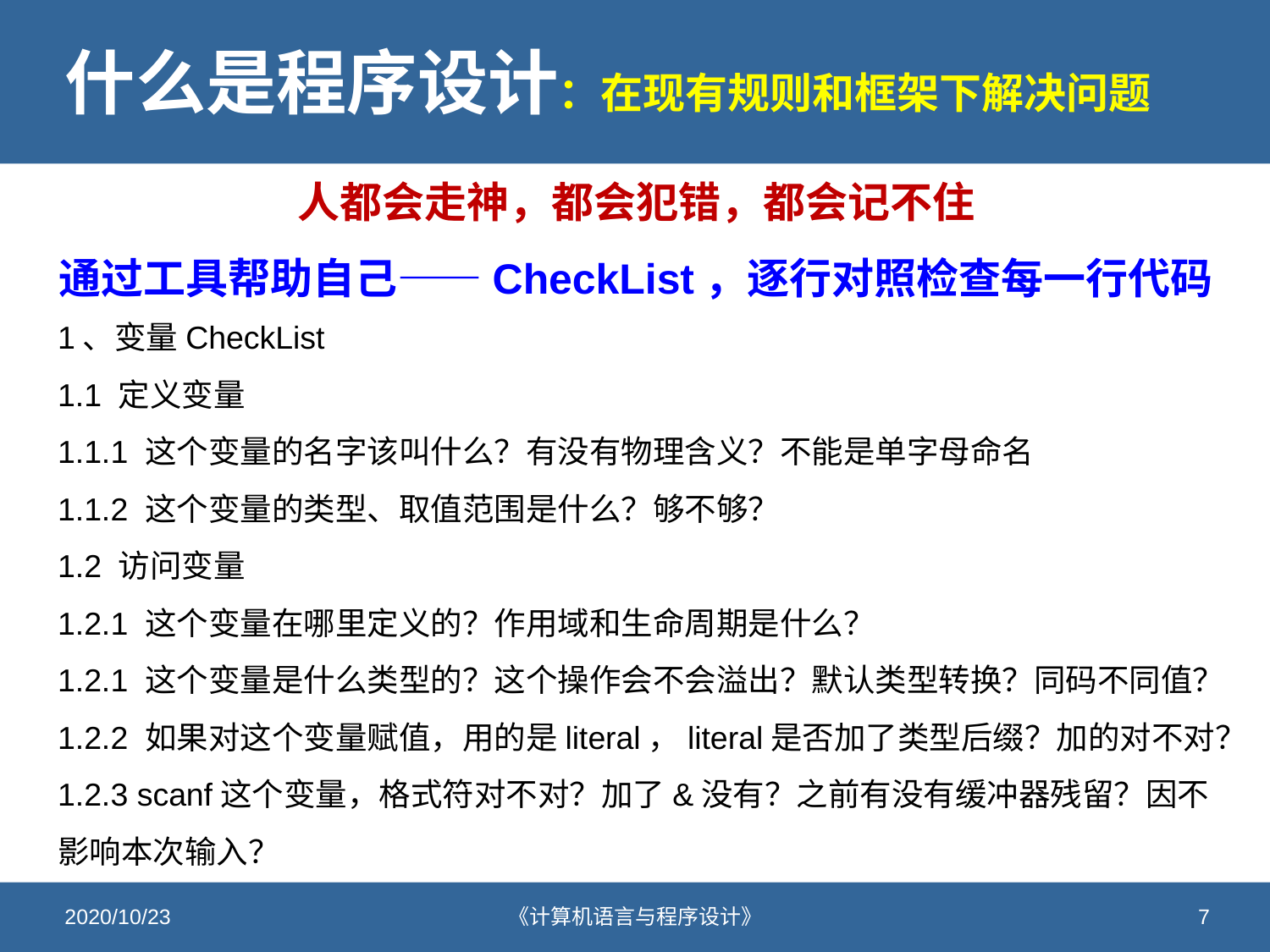

# 什么是程序设计：在现有规则和框架下解决问题
人都会走神，都会犯错，都会记不住
通过工具帮助自己——CheckList，逐行对照检查每一行代码
1、变量CheckList
1.1 定义变量
1.1.1 这个变量的名字该叫什么？有没有物理含义？不能是单字母命名
1.1.2 这个变量的类型、取值范围是什么？够不够？
1.2 访问变量
1.2.1 这个变量在哪里定义的？作用域和生命周期是什么？
1.2.1 这个变量是什么类型的？这个操作会不会溢出？默认类型转换？同码不同值？
1.2.2 如果对这个变量赋值，用的是literal，literal是否加了类型后缀？加的对不对？
1.2.3 scanf这个变量，格式符对不对？加了&没有？之前有没有缓冲器残留？因不影响本次输入？
2020/10/23
《计算机语言与程序设计》
7